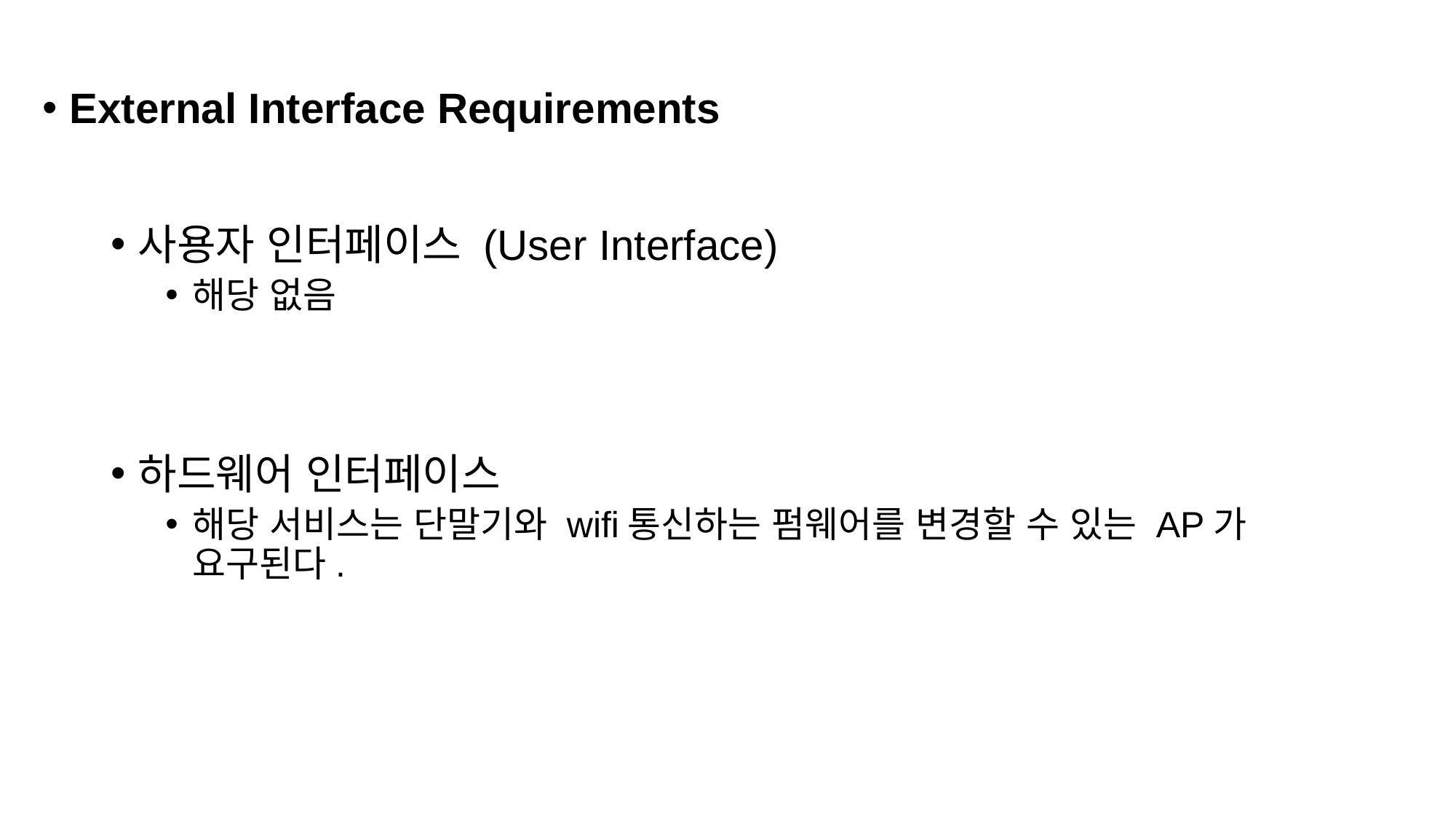

External Interface Requirements
사용자 인터페이스 (User Interface)
해당 없음

하드웨어 인터페이스
해당 서비스는 단말기와 wifi통신하는 펌웨어를 변경할 수 있는 AP가 요구된다.